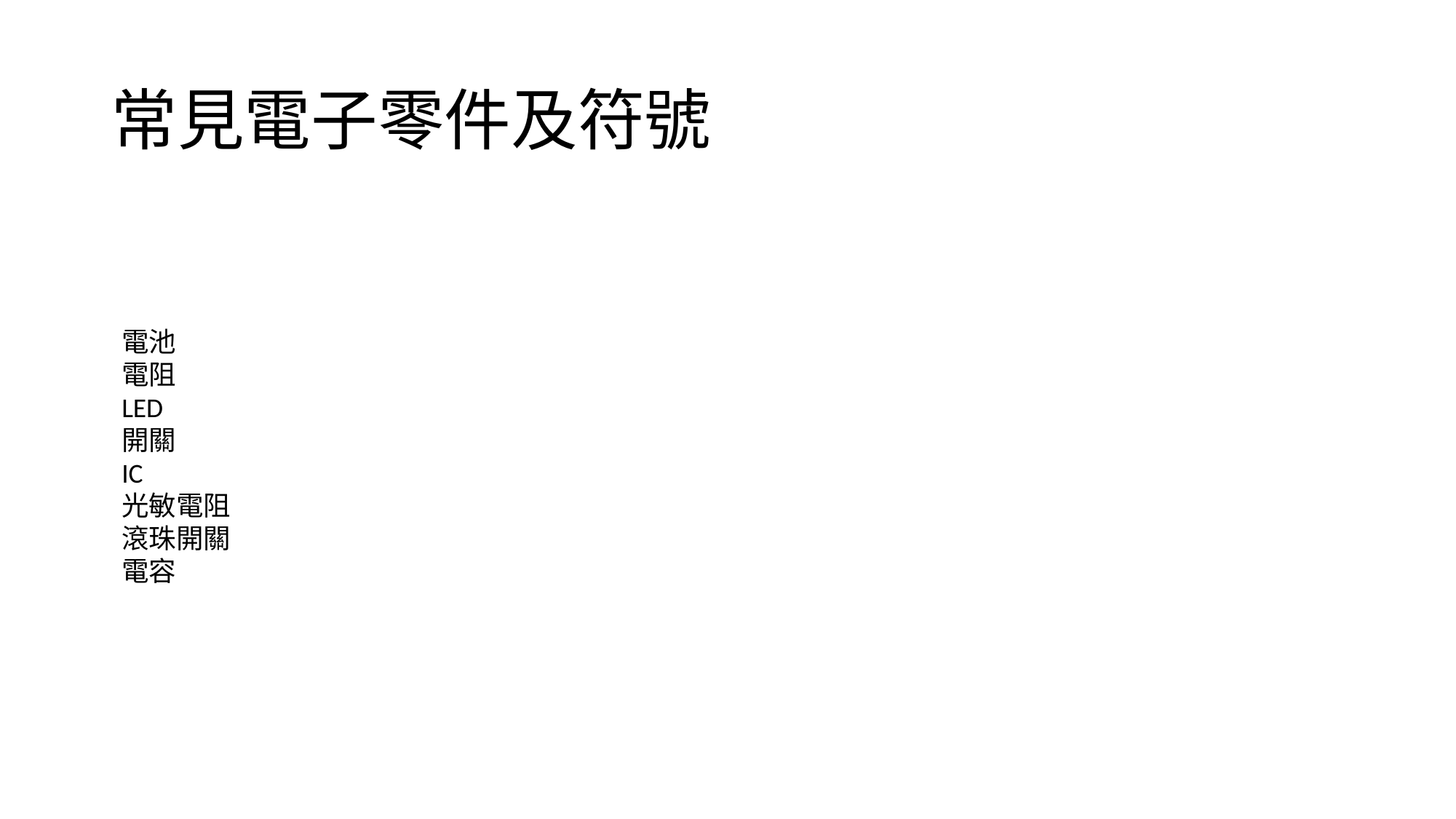

# 常見電子零件及符號
電池
電阻
LED
開關
IC
光敏電阻
滾珠開關
電容